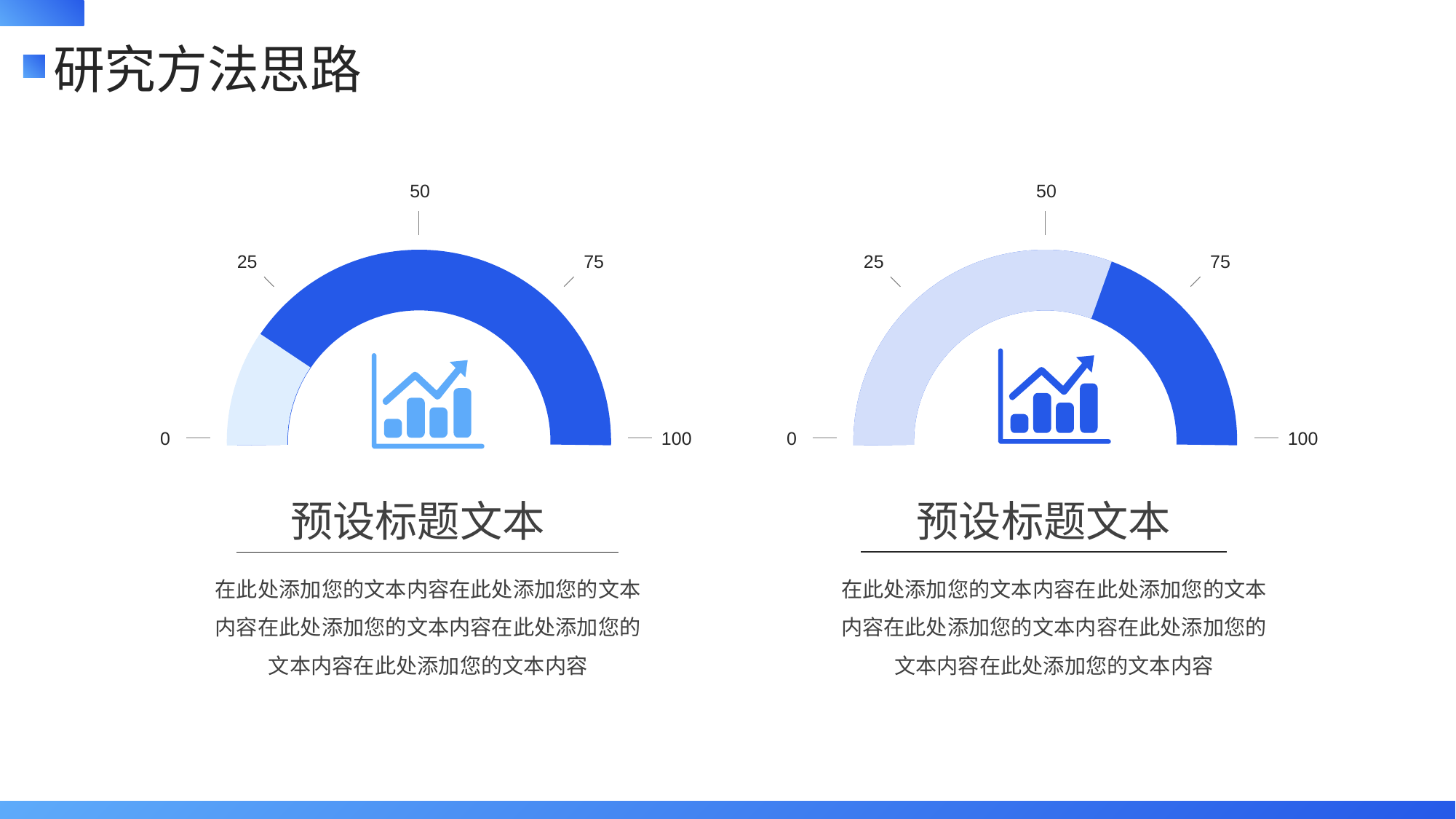

50
50
25
75
25
75

0
100
0
100
预设标题文本
预设标题文本
在此处添加您的文本内容在此处添加您的文本内容在此处添加您的文本内容在此处添加您的文本内容在此处添加您的文本内容
在此处添加您的文本内容在此处添加您的文本内容在此处添加您的文本内容在此处添加您的文本内容在此处添加您的文本内容